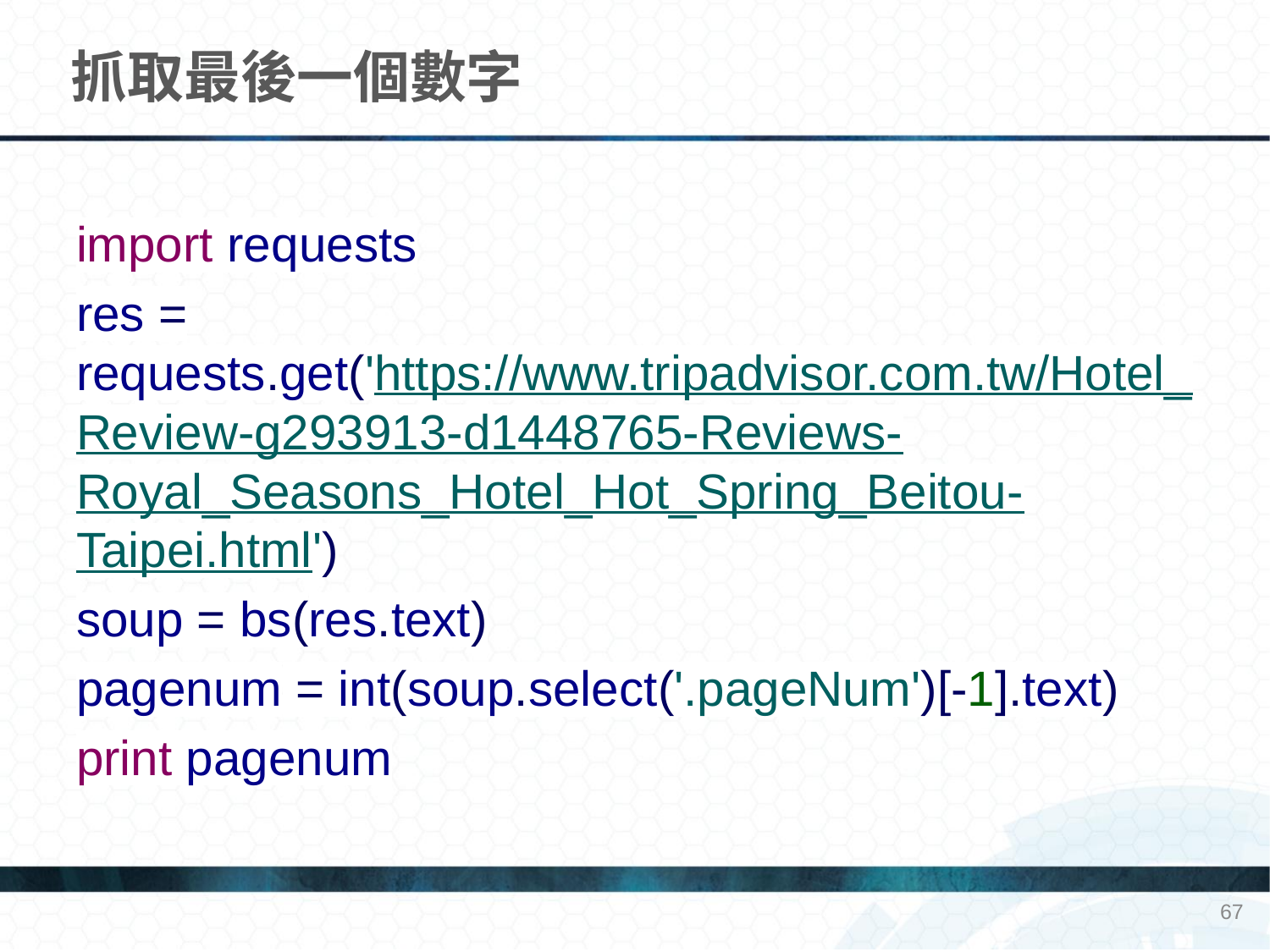

# 抓取最後一個數字
import requests
res = requests.get('https://www.tripadvisor.com.tw/Hotel_Review-g293913-d1448765-Reviews-Royal_Seasons_Hotel_Hot_Spring_Beitou-Taipei.html')
soup = bs(res.text)
pagenum = int(soup.select('.pageNum')[-1].text)
print pagenum
67